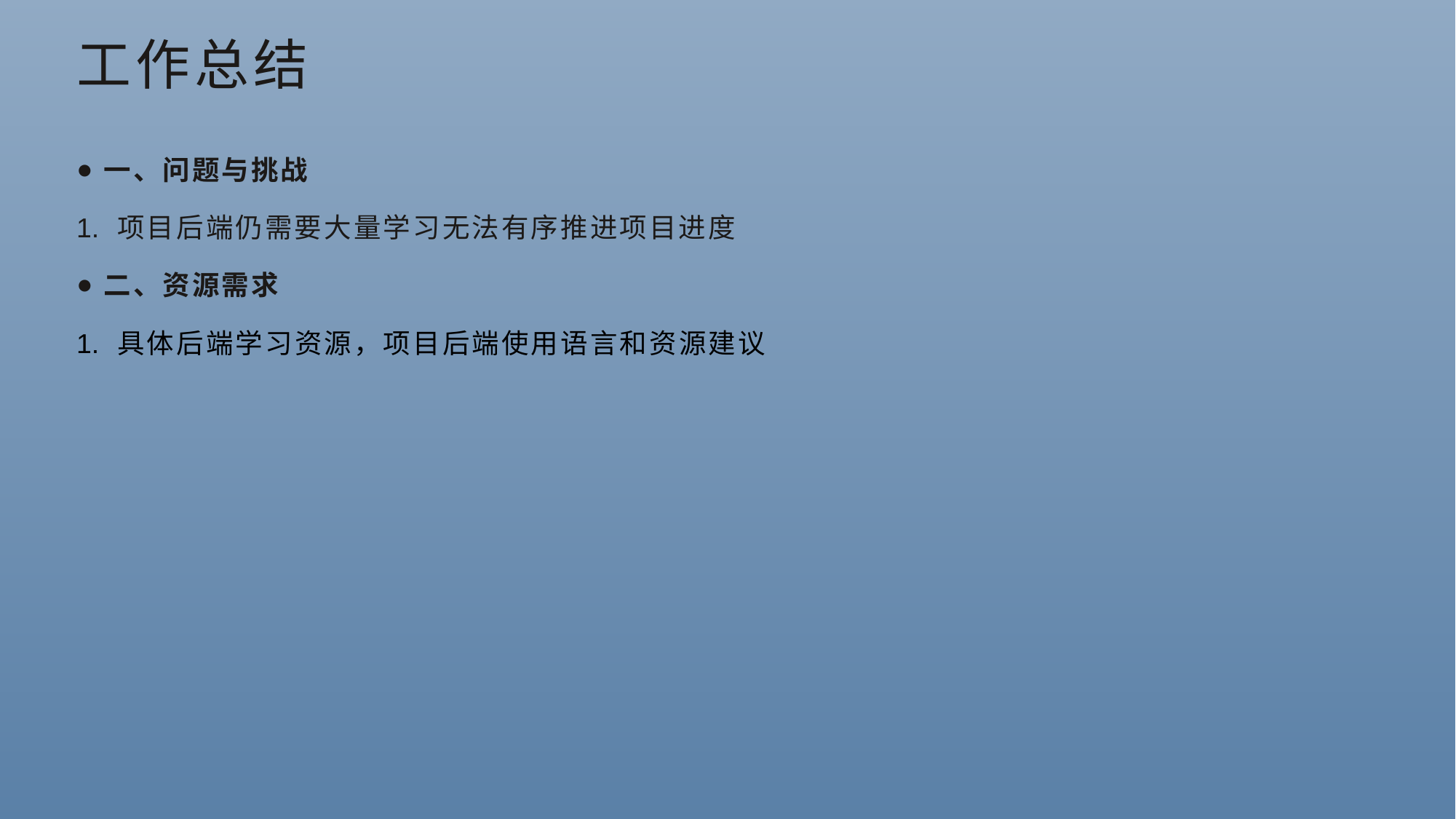

# 工作总结
一、问题与挑战
项目后端仍需要大量学习无法有序推进项目进度
二、资源需求
具体后端学习资源，项目后端使用语言和资源建议